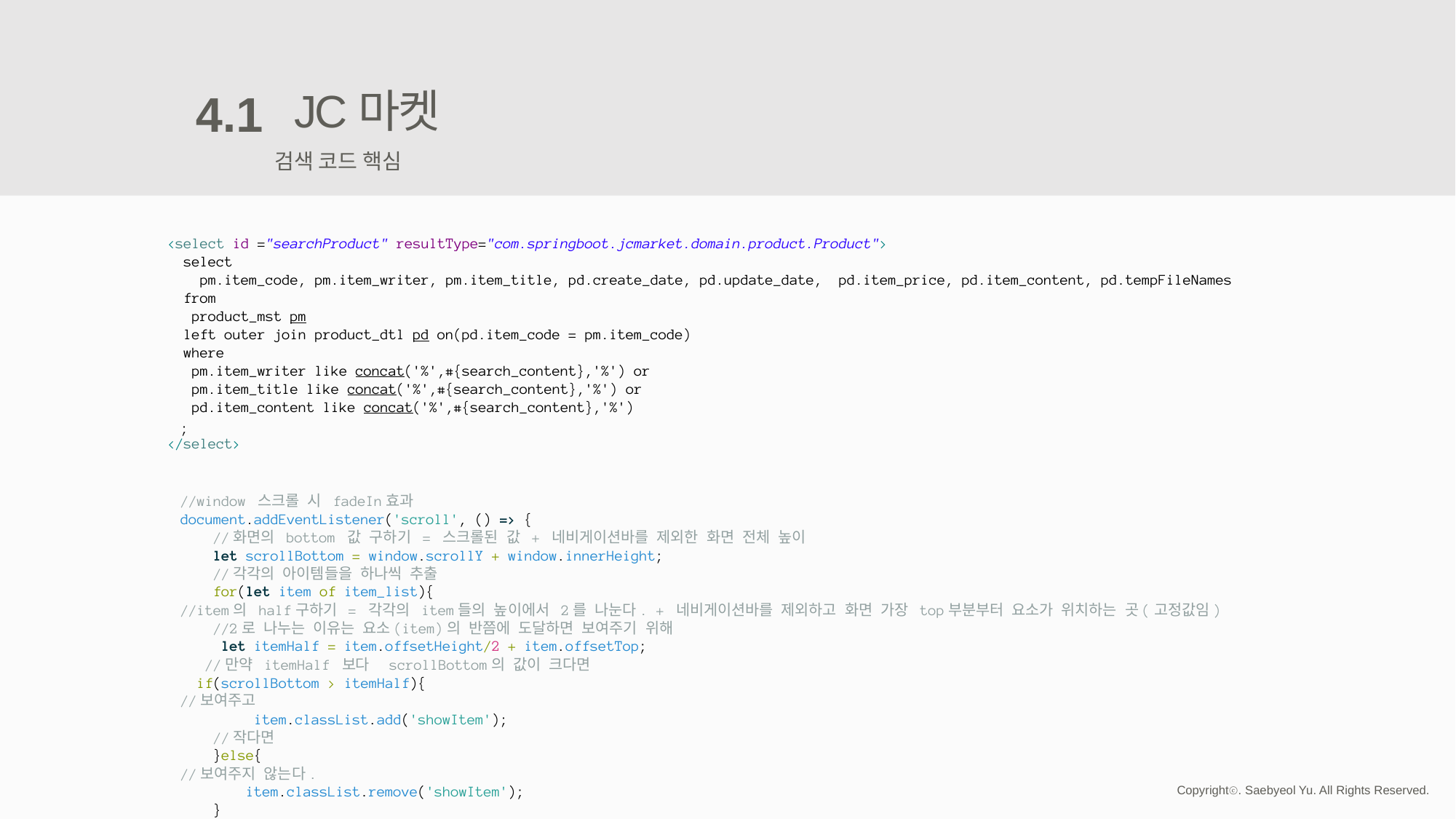

JC마켓
4.1
검색 코드 핵심

    <select id ="searchProduct" resultType="com.springboot.jcmarket.domain.product.Product">
      select
        pm.item_code, pm.item_writer, pm.item_title, pd.create_date, pd.update_date,  pd.item_price, pd.item_content, pd.tempFileNames
      from
       product_mst pm
      left outer join product_dtl pd on(pd.item_code = pm.item_code)
      where
       pm.item_writer like concat('%',#{search_content},'%') or
       pm.item_title like concat('%',#{search_content},'%') or
       pd.item_content like concat('%',#{search_content},'%')

    </select>
;

//window 스크롤 시 fadeIn효과
document.addEventListener('scroll', () => {
    //화면의 bottom 값 구하기 = 스크롤된 값 + 네비게이션바를 제외한 화면 전체 높이
    let scrollBottom = window.scrollY + window.innerHeight;
    //각각의 아이템들을 하나씩 추출
    for(let item of item_list){
//item의 half구하기 = 각각의 item들의 높이에서 2를 나눈다. + 네비게이션바를 제외하고 화면 가장 top부분부터 요소가 위치하는 곳(고정값임)
    //2로 나누는 이유는 요소(item)의 반쯤에 도달하면 보여주기 위해
     let itemHalf = item.offsetHeight/2 + item.offsetTop;
   //만약 itemHalf 보다  scrollBottom의 값이 크다면
  if(scrollBottom > itemHalf){
//보여주고
         item.classList.add('showItem');
    //작다면
    }else{
//보여주지 않는다.
        item.classList.remove('showItem');
    }
    }
});